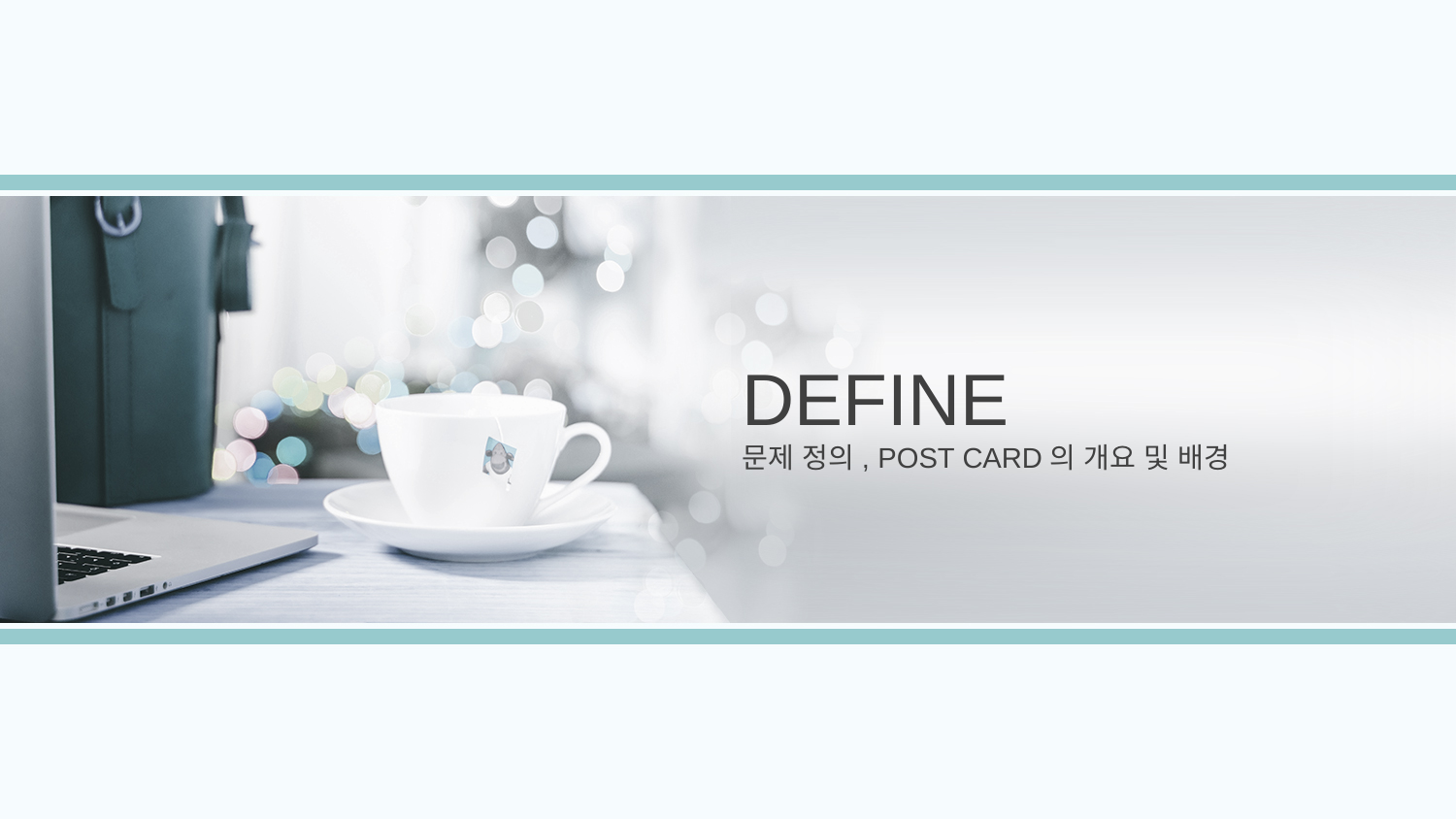

DEFINE
문제 정의, POST CARD의 개요 및 배경